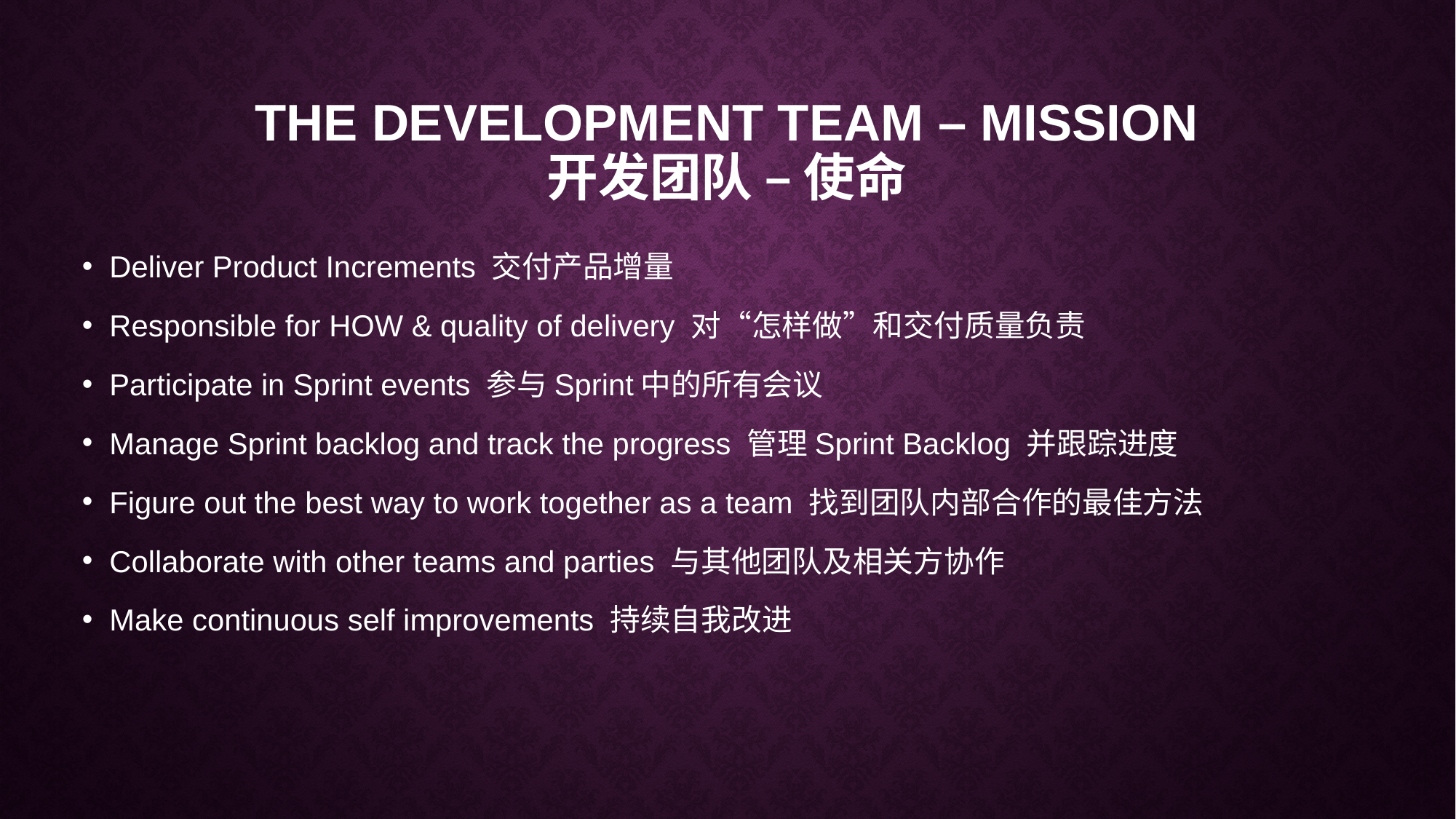

# The development team – mission 开发团队 – 使命
Deliver Product Increments 交付产品增量
Responsible for HOW & quality of delivery 对“怎样做”和交付质量负责
Participate in Sprint events 参与Sprint中的所有会议
Manage Sprint backlog and track the progress 管理Sprint Backlog 并跟踪进度
Figure out the best way to work together as a team 找到团队内部合作的最佳方法
Collaborate with other teams and parties 与其他团队及相关方协作
Make continuous self improvements 持续自我改进